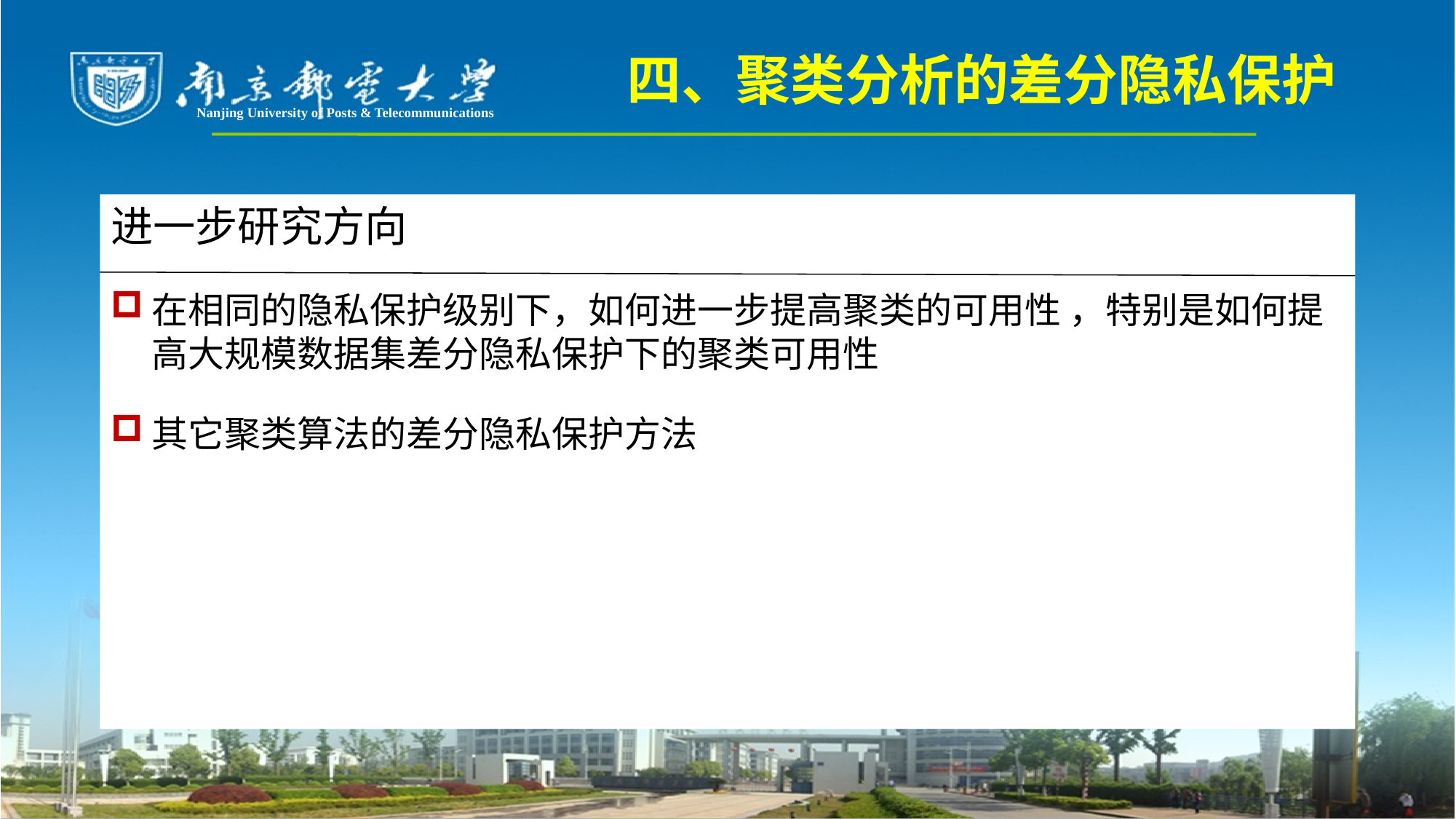

四、聚类分析的差分隐私保护
Nanjing University of Posts & Telecommunications

进一步研究方向
在相同的隐私保护级别下，如何进一步提高聚类的可用性 ，特别是如何提高大规模数据集差分隐私保护下的聚类可用性
其它聚类算法的差分隐私保护方法